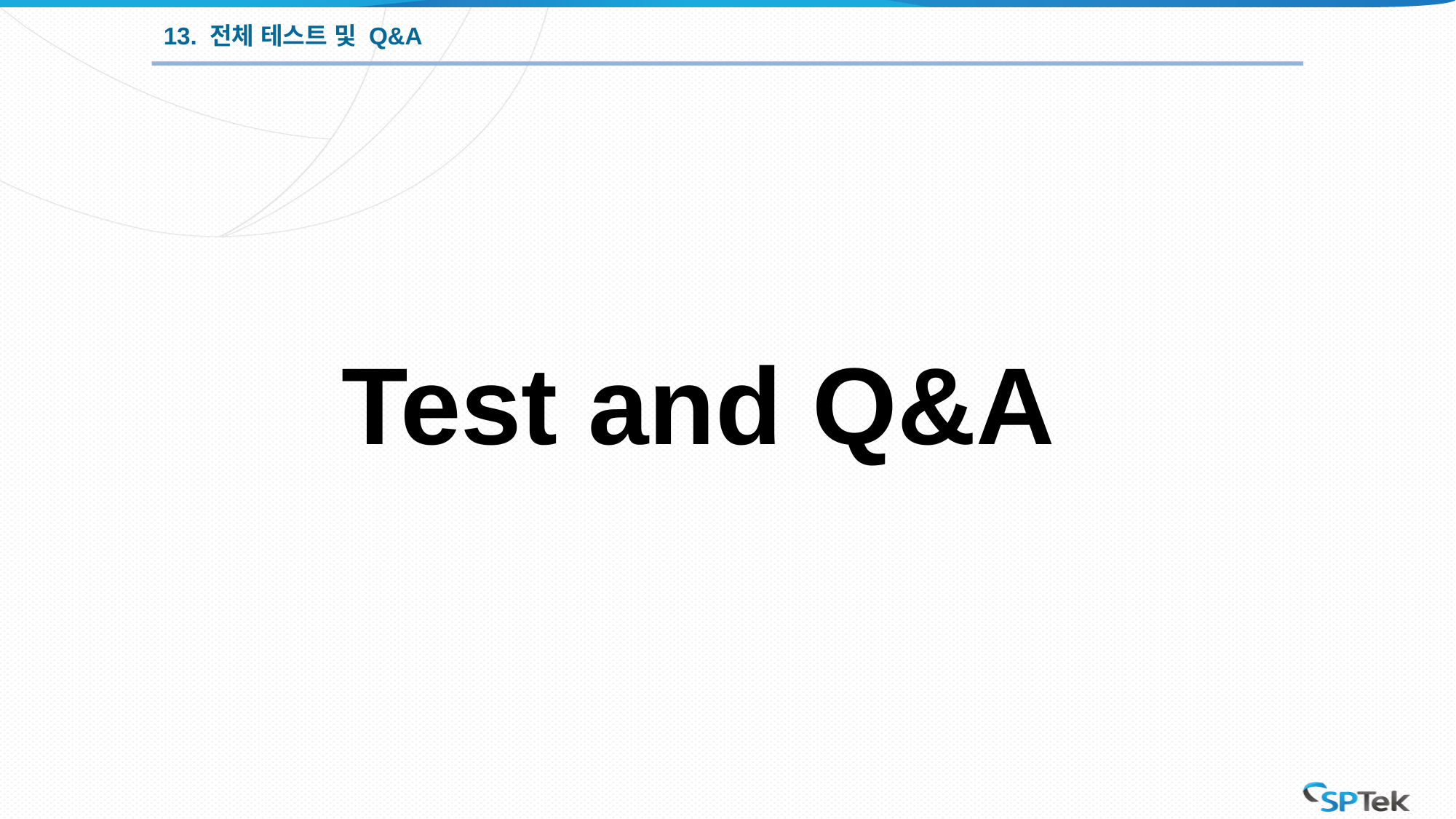

13. 전체 테스트 및 Q&A

Test and Q&A